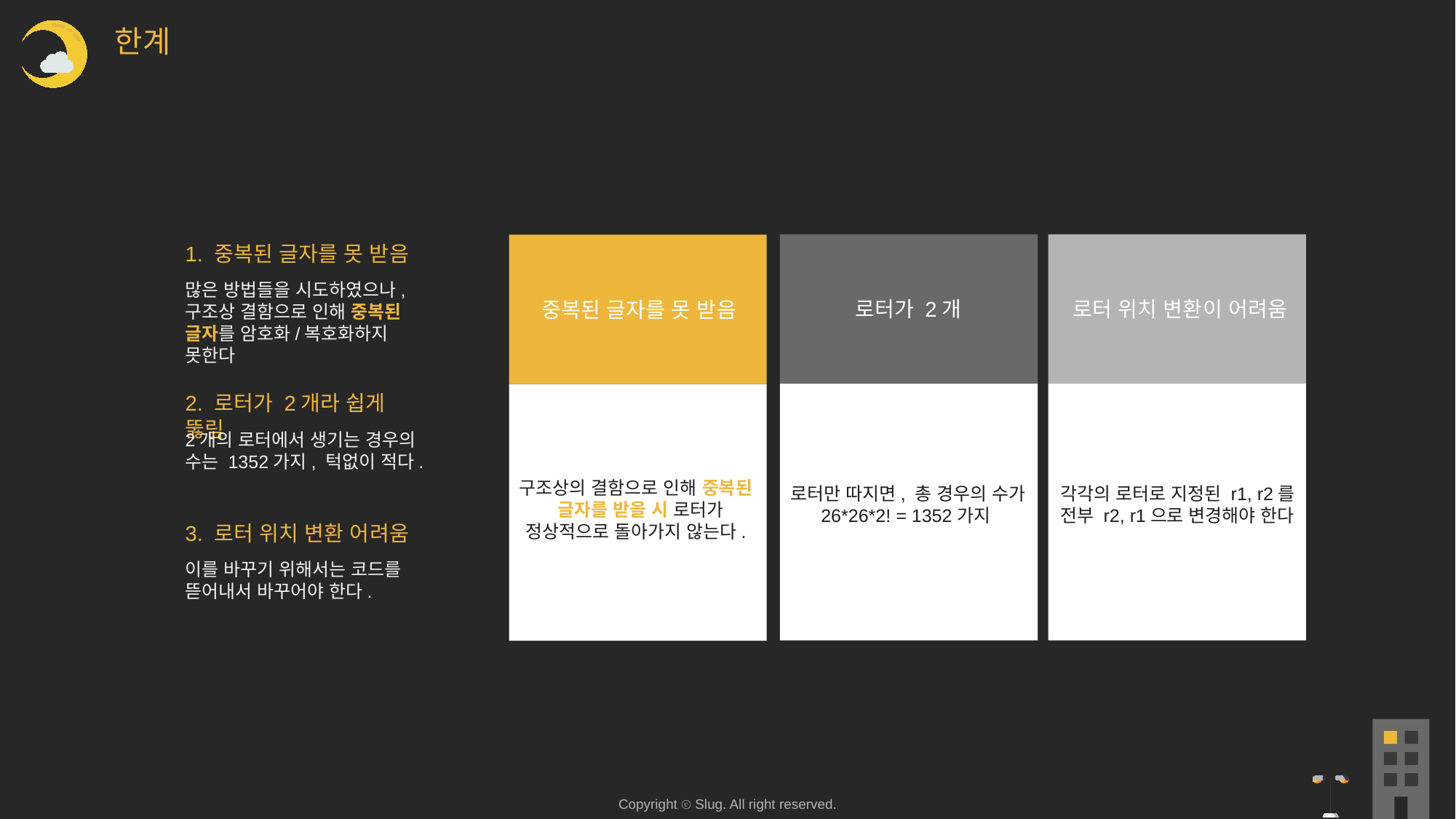

한계

1. 중복된 글자를 못 받음
많은 방법들을 시도하였으나, 구조상 결함으로 인해 중복된 글자를 암호화/복호화하지 못한다
로터가 2개
로터 위치 변환이 어려움
중복된 글자를 못 받음

2. 로터가 2개라 쉽게 뚫림
2개의 로터에서 생기는 경우의 수는 1352가지, 턱없이 적다.
구조상의 결함으로 인해 중복된
 글자를 받을 시 로터가 정상적으로 돌아가지 않는다.
로터만 따지면, 총 경우의 수가
26*26*2! = 1352가지
각각의 로터로 지정된 r1, r2를 전부 r2, r1으로 변경해야 한다
3. 로터 위치 변환 어려움
이를 바꾸기 위해서는 코드를 뜯어내서 바꾸어야 한다.

Copyright ⓒ Slug. All right reserved.